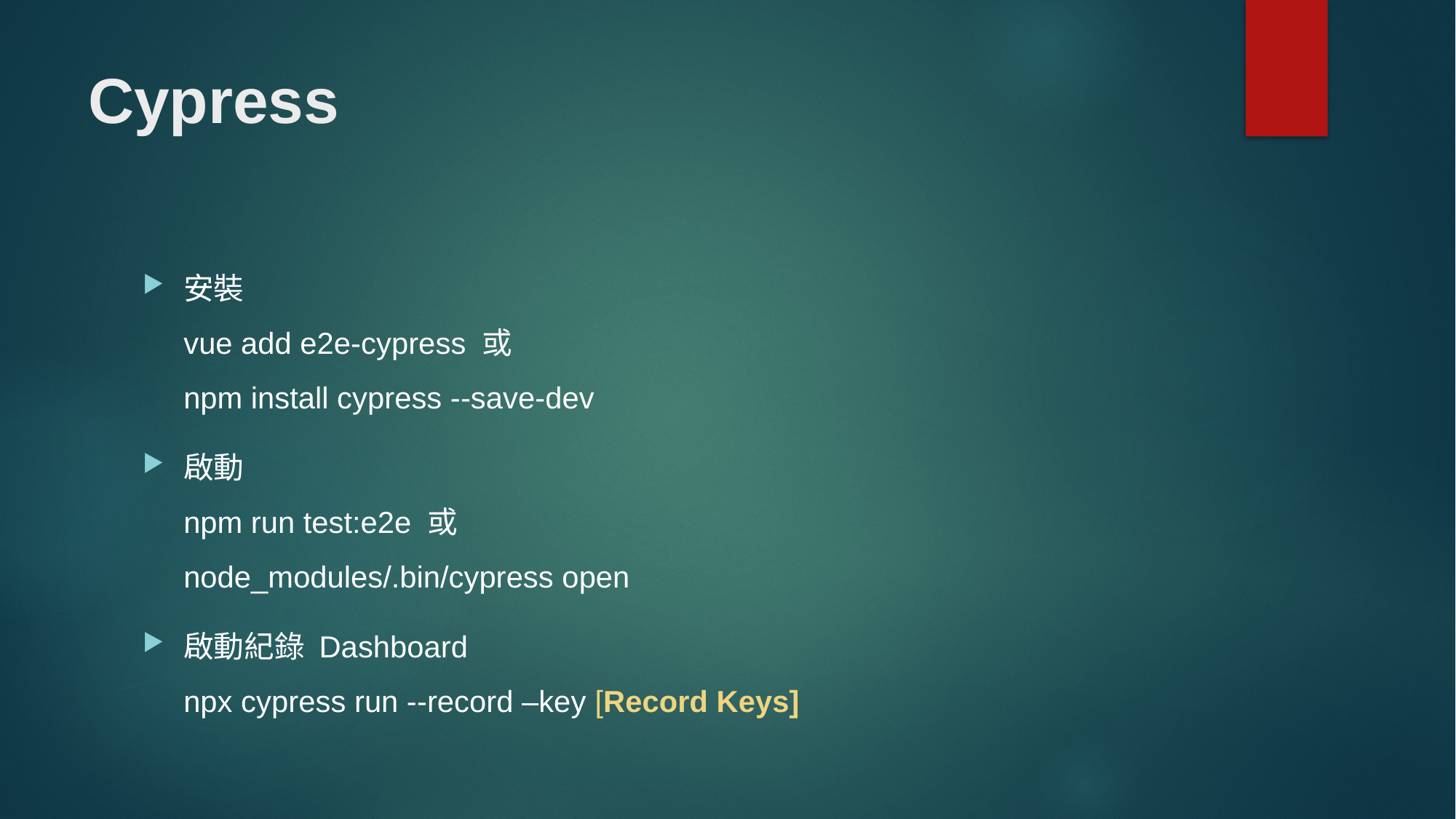

# Cypress
安裝
vue add e2e-cypress 或
npm install cypress --save-dev
啟動
npm run test:e2e 或
node_modules/.bin/cypress open
啟動紀錄 Dashboard 
npx cypress run --record –key [Record Keys]